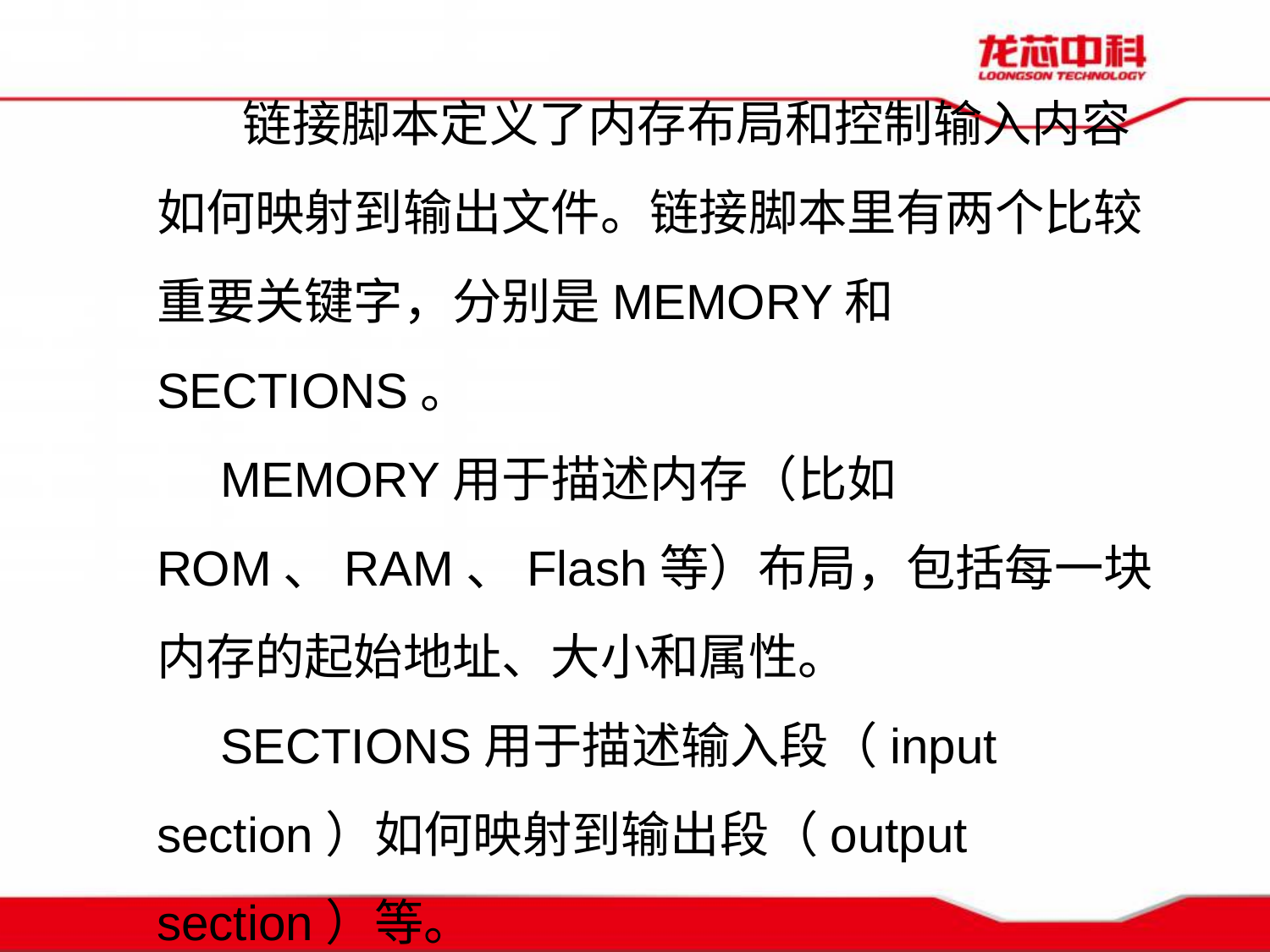

链接脚本定义了内存布局和控制输入内容如何映射到输出文件。链接脚本里有两个比较重要关键字，分别是MEMORY和SECTIONS。
MEMORY用于描述内存（比如ROM、RAM、Flash等）布局，包括每一块内存的起始地址、大小和属性。
SECTIONS用于描述输入段（input section）如何映射到输出段（output section）等。